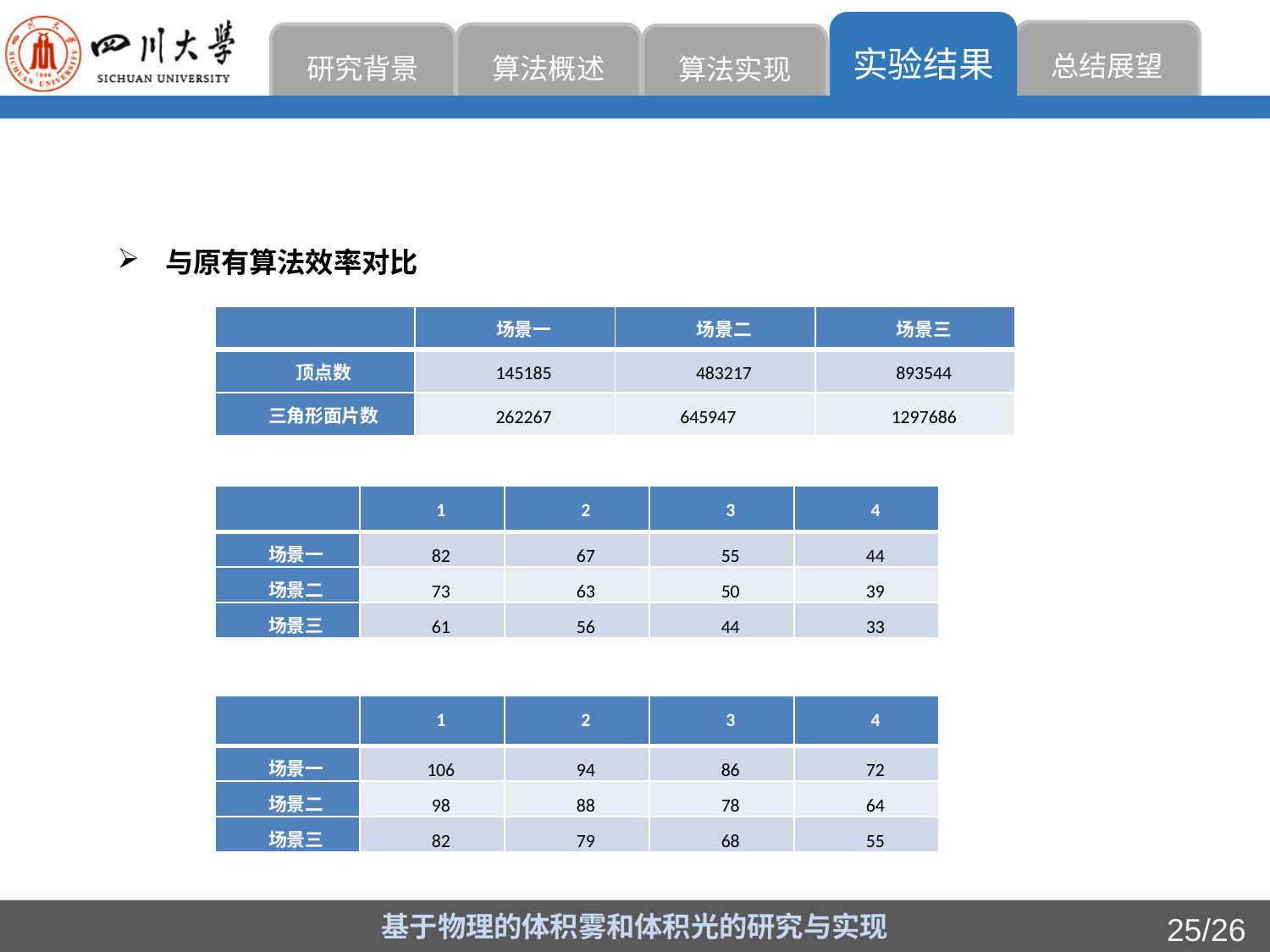

实验结果
总结展望
研究背景
算法概述
算法实现

与原有算法效率对比
|  | 场景一 | 场景二 | 场景三 |
| --- | --- | --- | --- |
| 顶点数 | 145185 | 483217 | 893544 |
| 三角形面片数 | 262267 | 645947 | 1297686 |
|  | 1 | 2 | 3 | 4 |
| --- | --- | --- | --- | --- |
| 场景一 | 82 | 67 | 55 | 44 |
| 场景二 | 73 | 63 | 50 | 39 |
| 场景三 | 61 | 56 | 44 | 33 |
|  | 1 | 2 | 3 | 4 |
| --- | --- | --- | --- | --- |
| 场景一 | 106 | 94 | 86 | 72 |
| 场景二 | 98 | 88 | 78 | 64 |
| 场景三 | 82 | 79 | 68 | 55 |
基于物理的体积雾和体积光的研究与实现
25/26